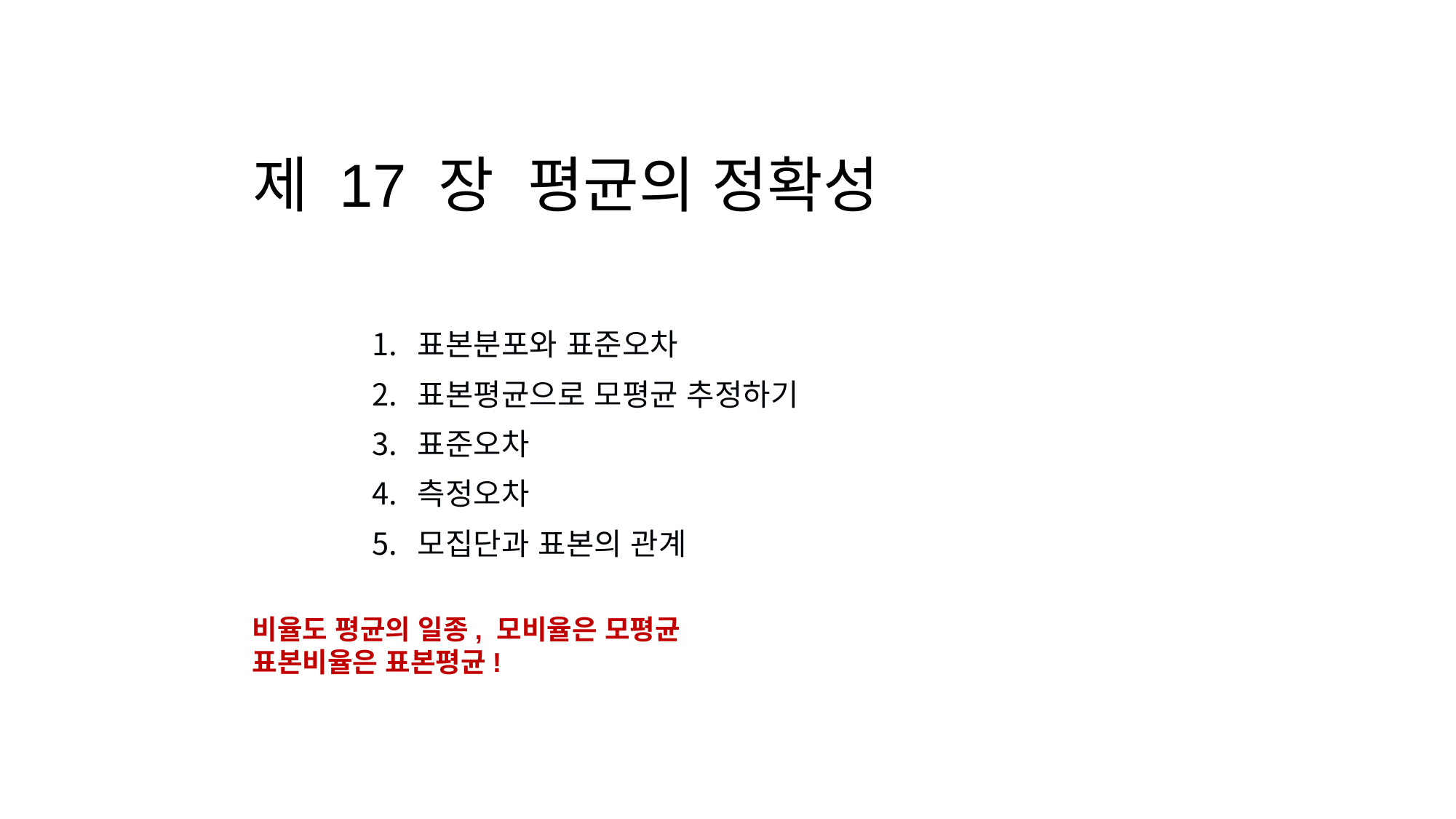

# 제 17 장  평균의 정확성
표본분포와 표준오차
표본평균으로 모평균 추정하기
표준오차
측정오차
모집단과 표본의 관계
비율도 평균의 일종, 모비율은 모평균
표본비율은 표본평균!